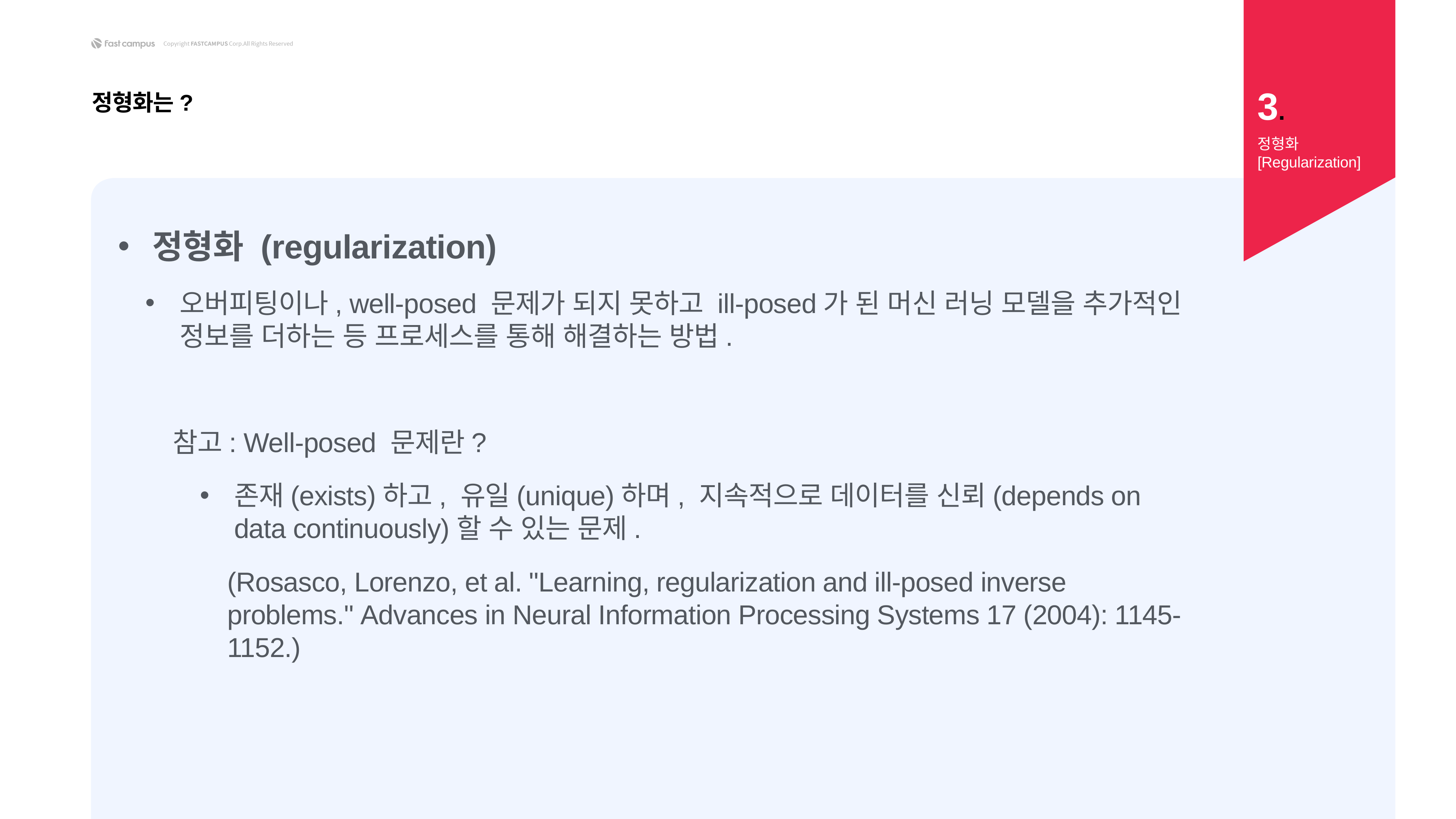

3.
정형화는?
정형화 [Regularization]
정형화 (regularization)
오버피팅이나, well-posed 문제가 되지 못하고 ill-posed가 된 머신 러닝 모델을 추가적인 정보를 더하는 등 프로세스를 통해 해결하는 방법.

참고: Well-posed 문제란?
존재(exists)하고, 유일(unique)하며, 지속적으로 데이터를 신뢰(depends on data continuously)할 수 있는 문제.
(Rosasco, Lorenzo, et al. "Learning, regularization and ill-posed inverse problems." Advances in Neural Information Processing Systems 17 (2004): 1145-1152.)